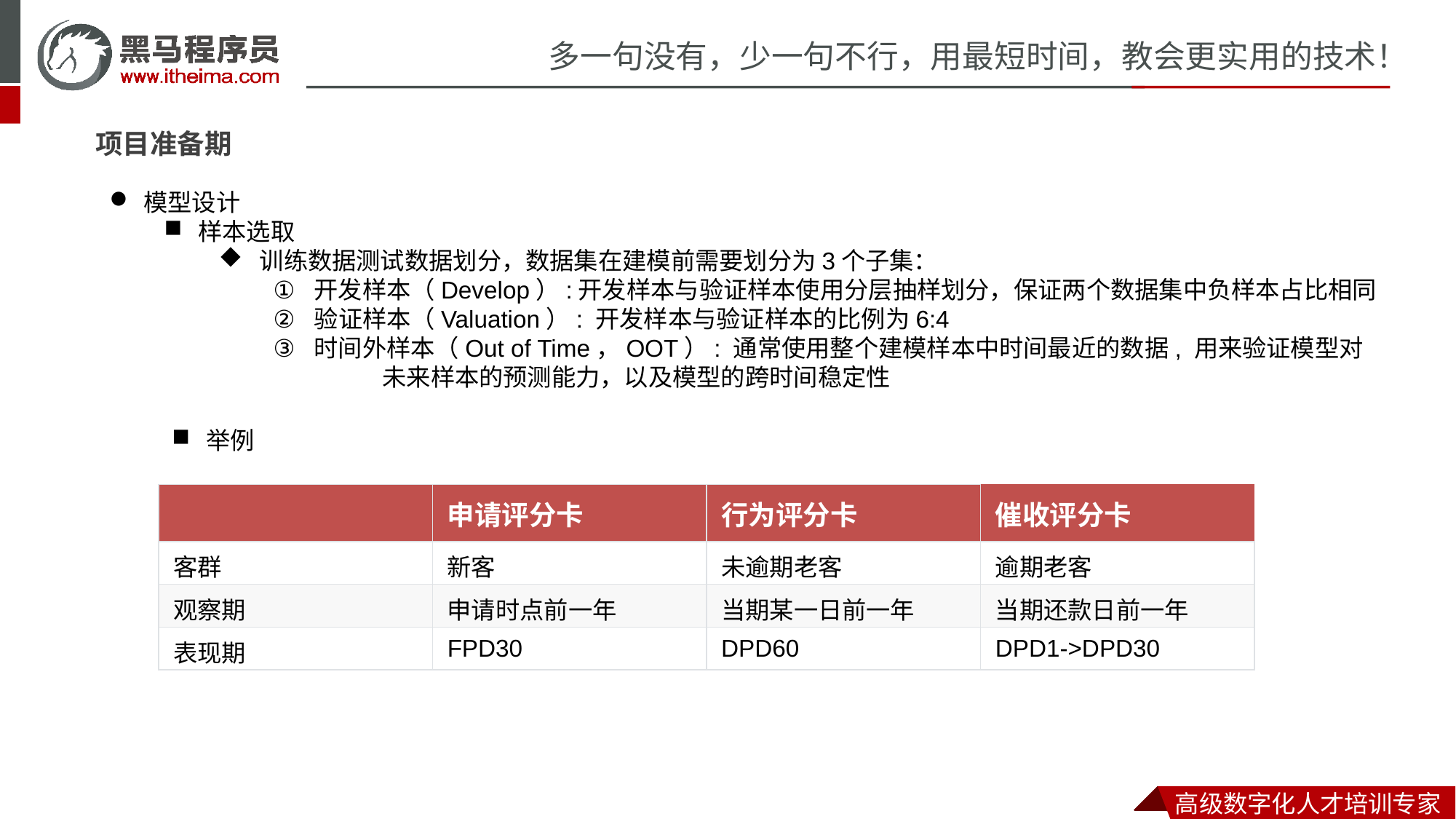

项目准备期
模型设计
样本选取
训练数据测试数据划分，数据集在建模前需要划分为3个子集：
开发样本（Develop）:开发样本与验证样本使用分层抽样划分，保证两个数据集中负样本占比相同
验证样本（Valuation）: 开发样本与验证样本的比例为6:4
时间外样本（Out of Time，OOT）: 通常使用整个建模样本中时间最近的数据, 用来验证模型对
	未来样本的预测能力，以及模型的跨时间稳定性
举例
|  | 申请评分卡 | 行为评分卡 | 催收评分卡 |
| --- | --- | --- | --- |
| 客群 | 新客 | 未逾期老客 | 逾期老客 |
| 观察期 | 申请时点前一年 | 当期某一日前一年 | 当期还款日前一年 |
| 表现期 | FPD30 | DPD60 | DPD1->DPD30 |